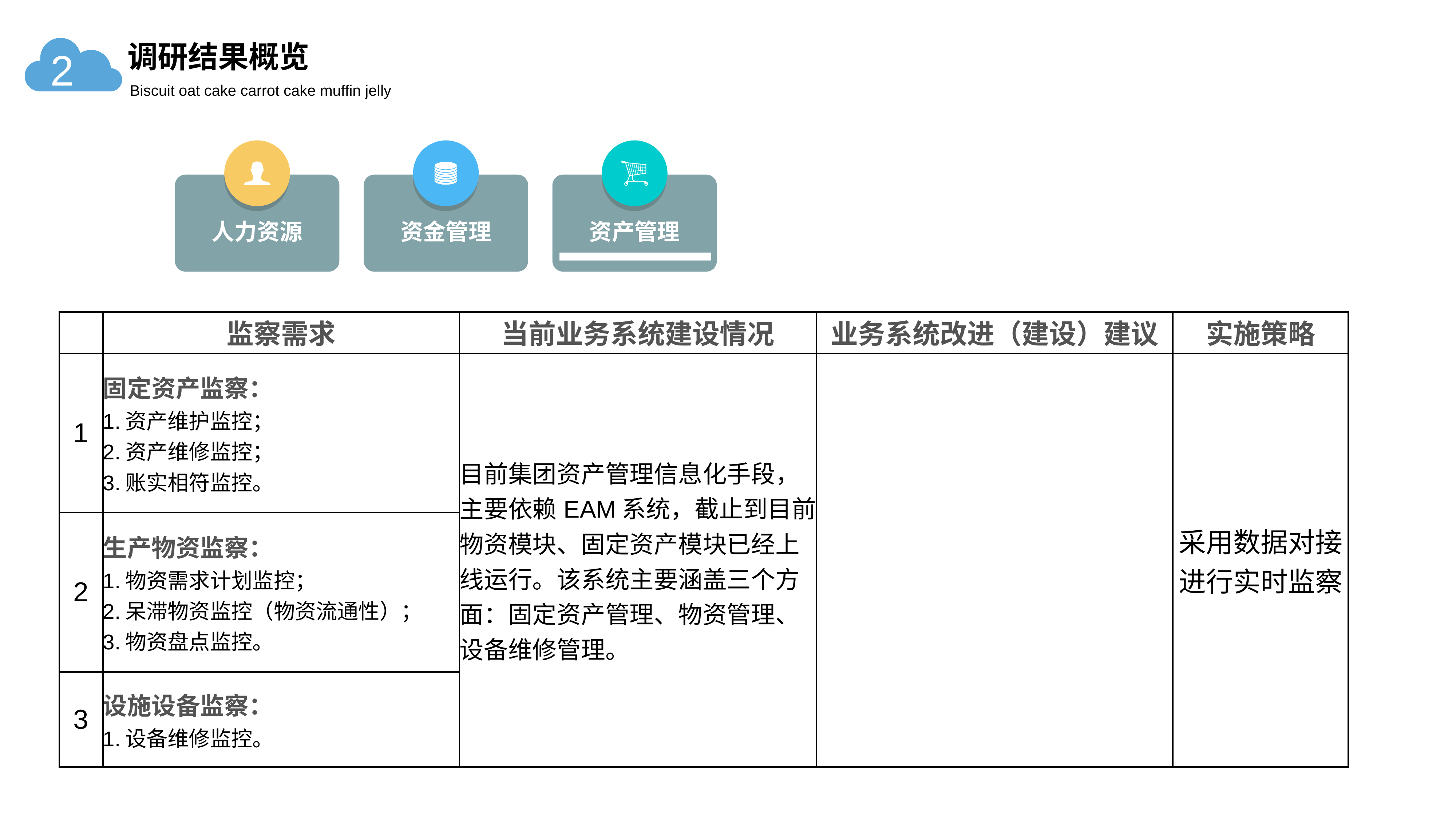

调研结果概览
2

Biscuit oat cake carrot cake muffin jelly

人力资源

资金管理

资产管理

|  | 监察需求 | 当前业务系统建设情况 | 业务系统改进（建设）建议 | 实施策略 |
| --- | --- | --- | --- | --- |
| 1 | 固定资产监察： 资产维护监控； 资产维修监控； 账实相符监控。 | 目前集团资产管理信息化手段，主要依赖EAM系统，截止到目前物资模块、固定资产模块已经上线运行。该系统主要涵盖三个方面：固定资产管理、物资管理、设备维修管理。 |  | 采用数据对接进行实时监察 |
| 2 | 生产物资监察： 物资需求计划监控； 呆滞物资监控（物资流通性）； 物资盘点监控。 |  |  |  |
| 3 | 设施设备监察： 设备维修监控。 |  |  |  |
21